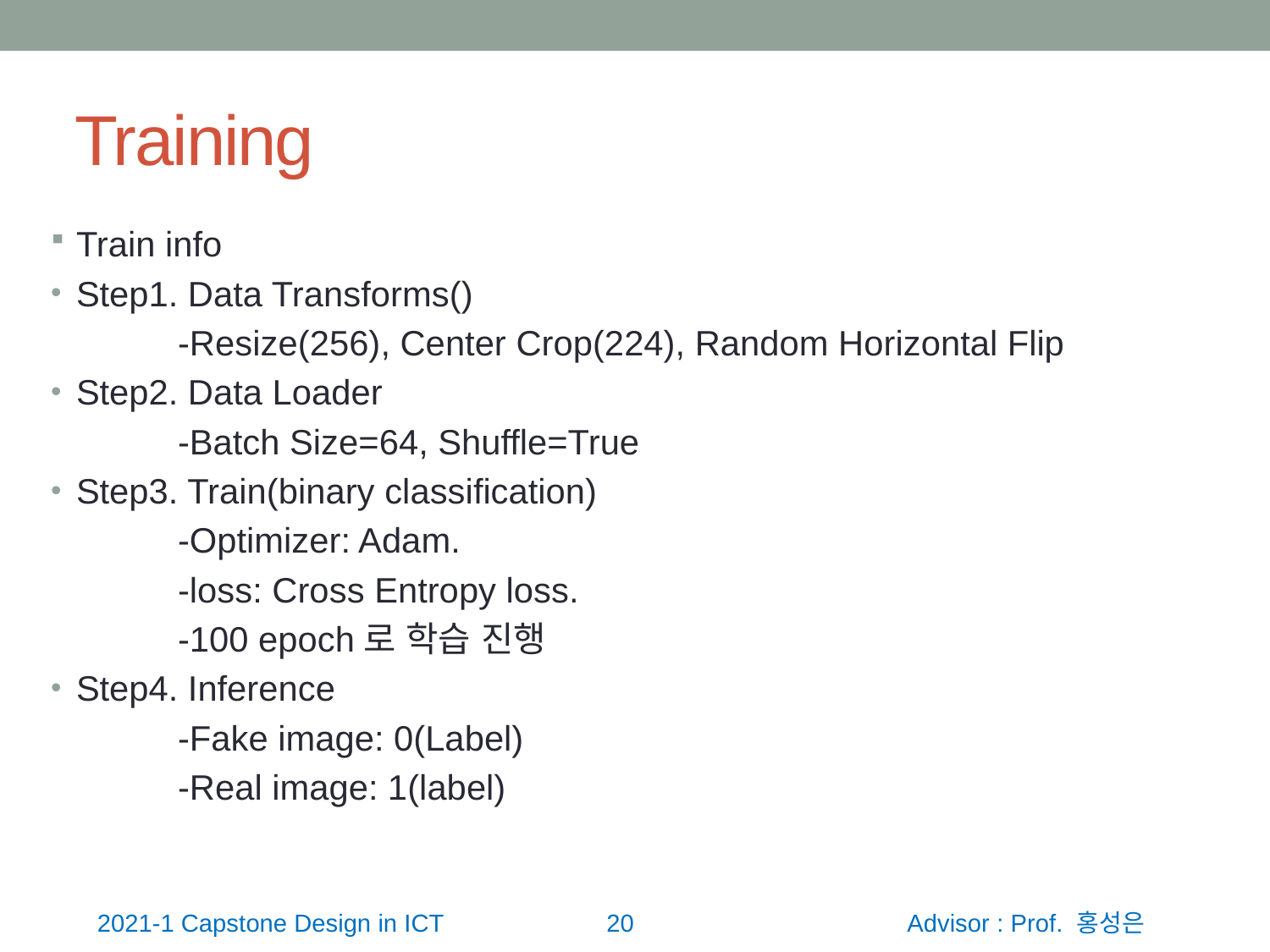

# Training

Train info
Step1. Data Transforms()
	-Resize(256), Center Crop(224), Random Horizontal Flip
Step2. Data Loader
	-Batch Size=64, Shuffle=True
Step3. Train(binary classification)
	-Optimizer: Adam.
	-loss: Cross Entropy loss.
	-100 epoch로 학습 진행
Step4. Inference
	-Fake image: 0(Label)
	-Real image: 1(label)